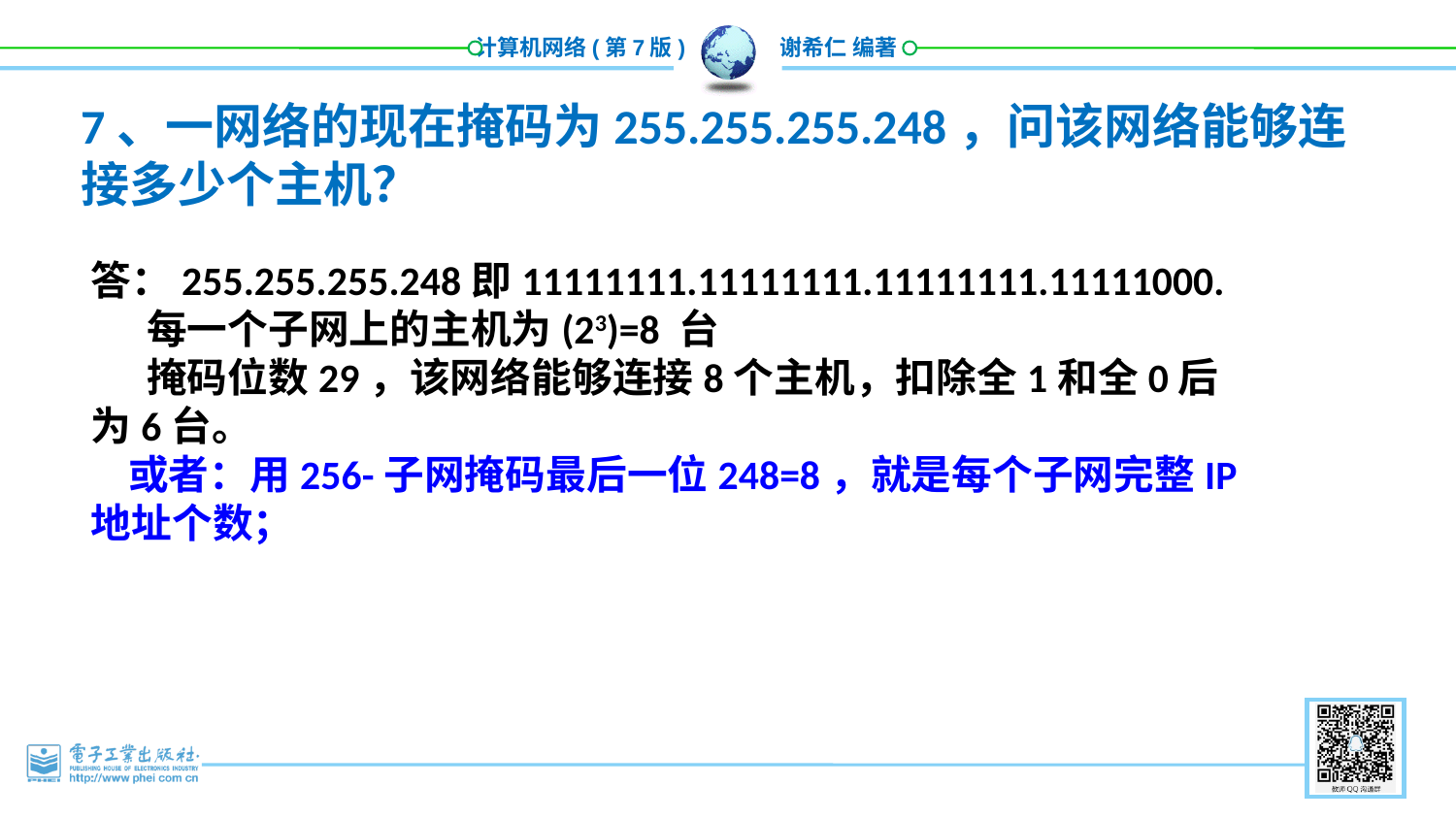

7、一网络的现在掩码为255.255.255.248，问该网络能够连接多少个主机？

答：255.255.255.248即11111111.11111111.11111111.11111000.
     每一个子网上的主机为(23)=8 台
     掩码位数29，该网络能够连接8个主机，扣除全1和全0后为6台。
   或者：用256-子网掩码最后一位248=8，就是每个子网完整IP地址个数；